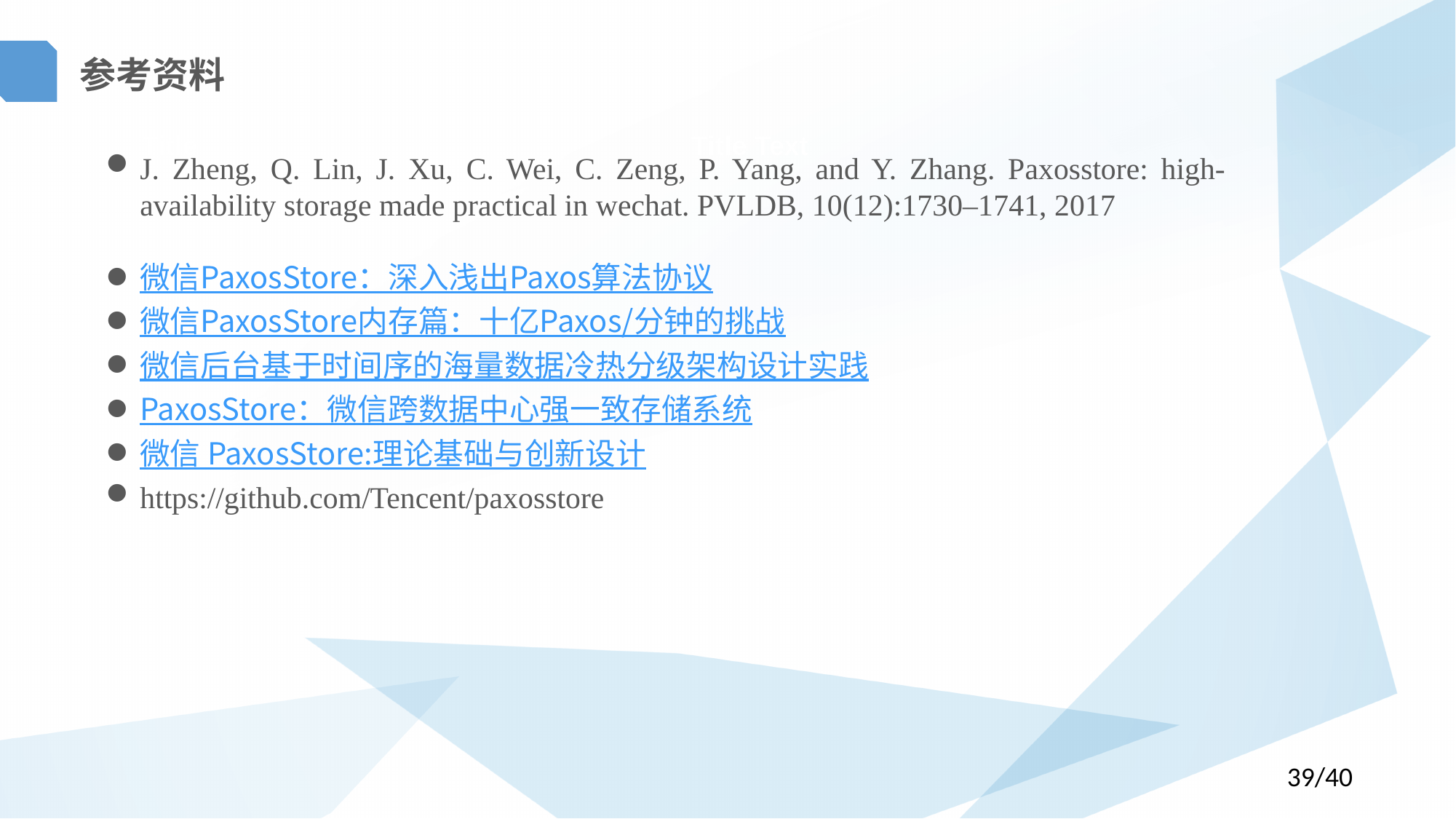

参考资料
Title
Title Text
J. Zheng, Q. Lin, J. Xu, C. Wei, C. Zeng, P. Yang, and Y. Zhang. Paxosstore: high-availability storage made practical in wechat. PVLDB, 10(12):1730–1741, 2017

微信PaxosStore：深入浅出Paxos算法协议
微信PaxosStore内存篇：十亿Paxos/分钟的挑战
微信后台基于时间序的海量数据冷热分级架构设计实践
PaxosStore：微信跨数据中心强一致存储系统
微信 PaxosStore:理论基础与创新设计
https://github.com/Tencent/paxosstore